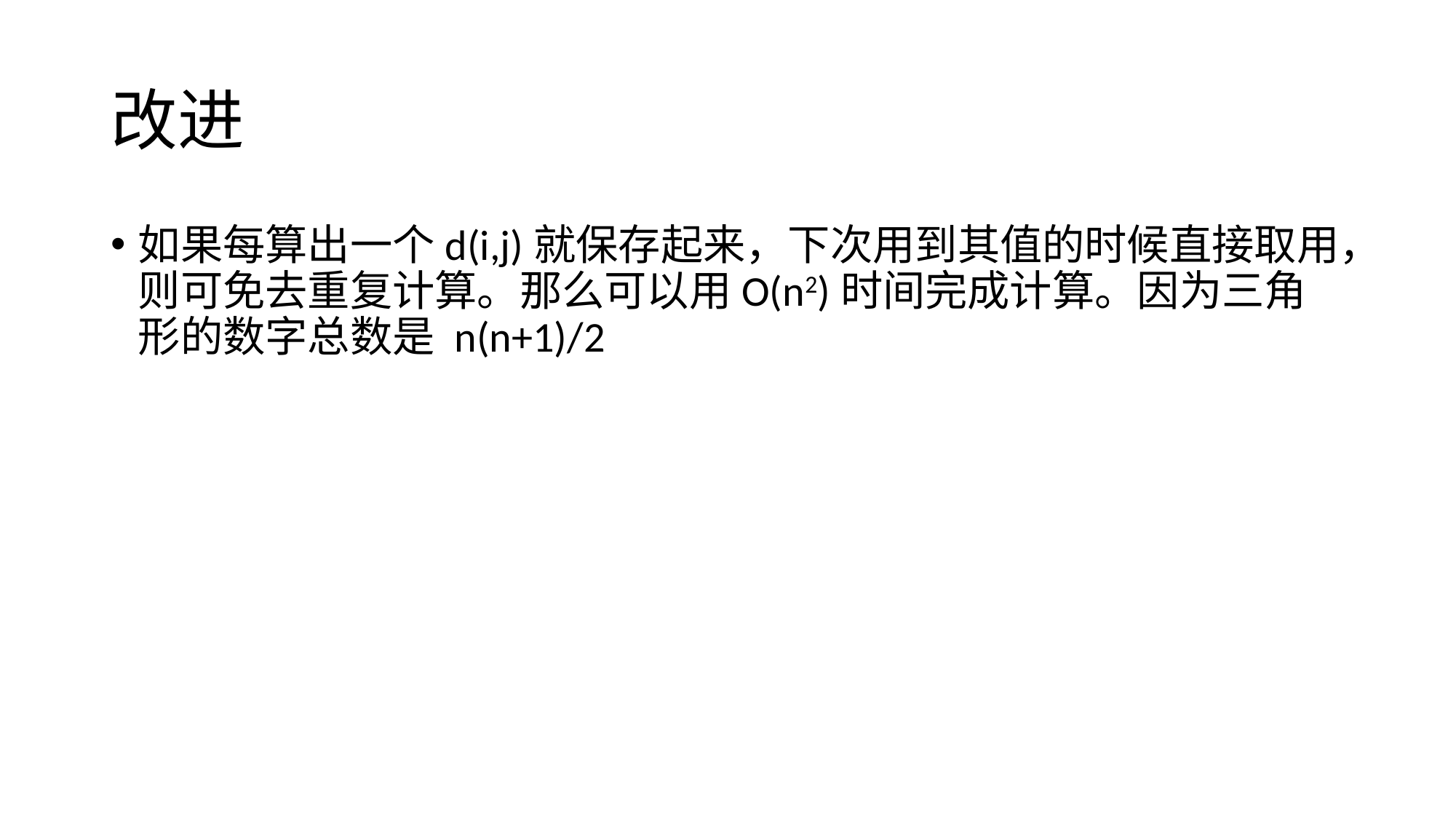

# 改进
如果每算出一个d(i,j)就保存起来，下次用到其值的时候直接取用，则可免去重复计算。那么可以用O(n2)时间完成计算。因为三角形的数字总数是 n(n+1)/2